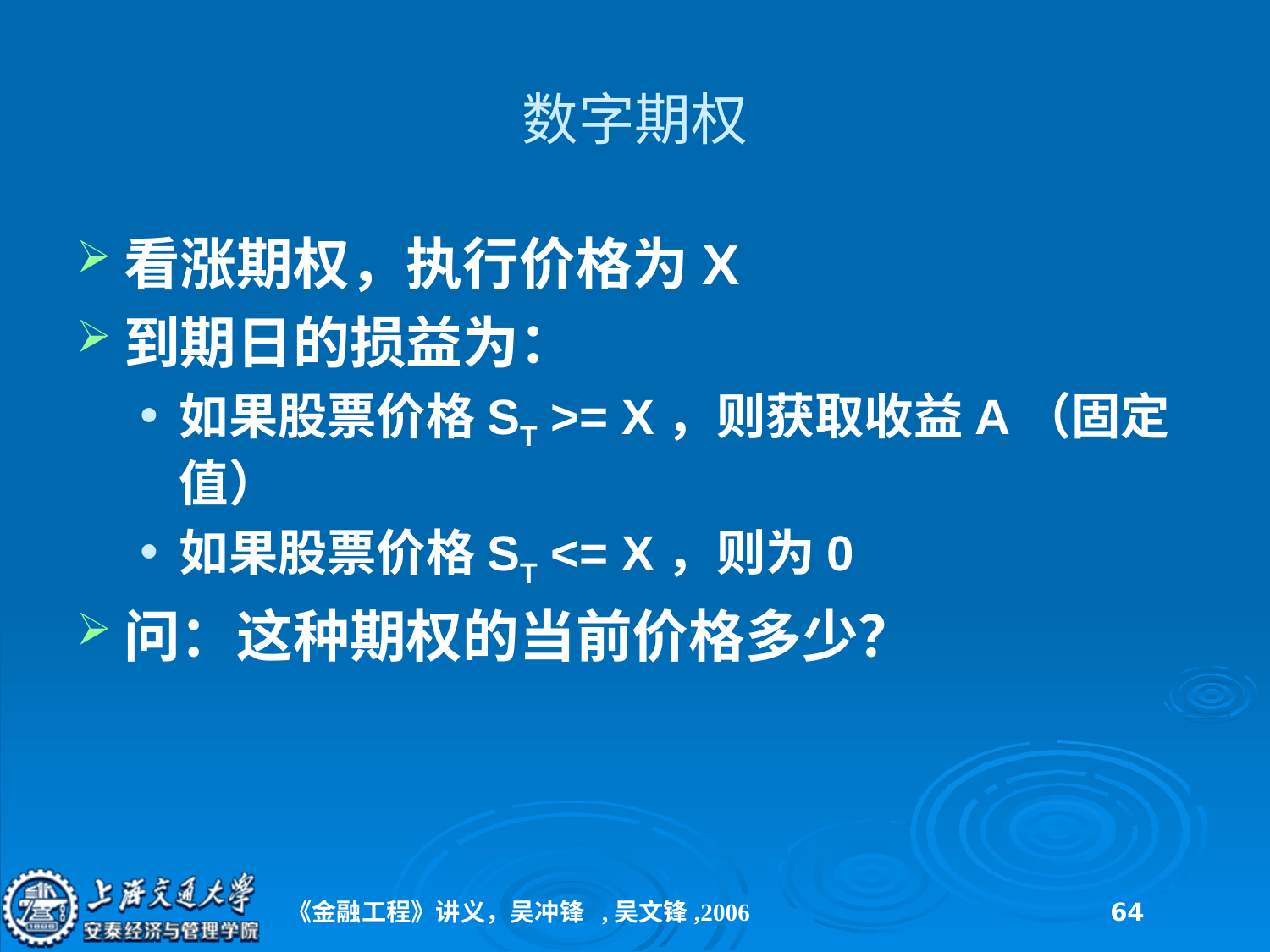

# 数字期权
看涨期权，执行价格为X
到期日的损益为：
如果股票价格ST >= X，则获取收益A（固定值）
如果股票价格ST <= X，则为0
问：这种期权的当前价格多少？